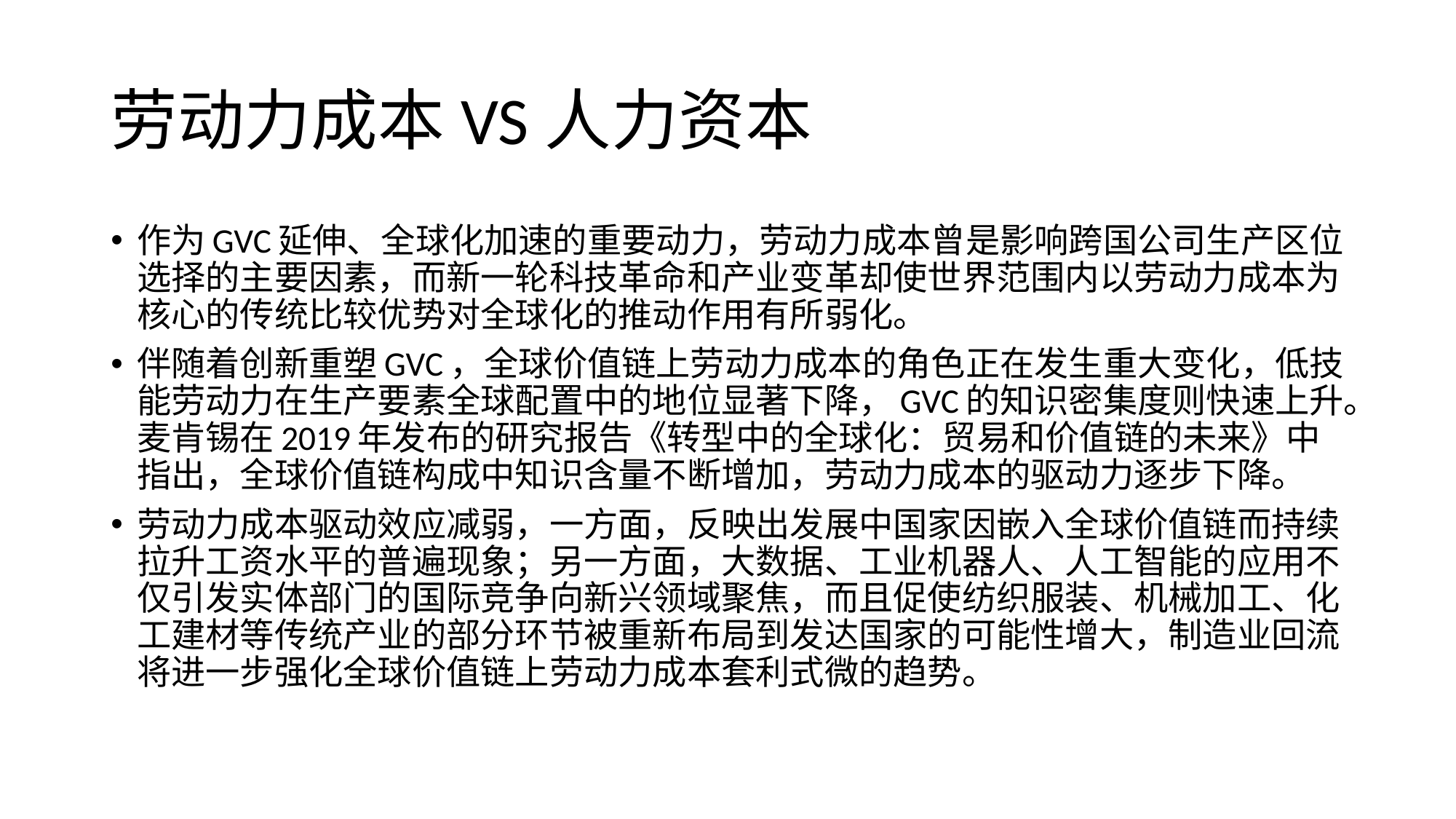

# 劳动力成本VS人力资本
作为GVC延伸、全球化加速的重要动力，劳动力成本曾是影响跨国公司生产区位选择的主要因素，而新一轮科技革命和产业变革却使世界范围内以劳动力成本为核心的传统比较优势对全球化的推动作用有所弱化。
伴随着创新重塑GVC，全球价值链上劳动力成本的角色正在发生重大变化，低技能劳动力在生产要素全球配置中的地位显著下降，GVC的知识密集度则快速上升。麦肯锡在2019年发布的研究报告《转型中的全球化：贸易和价值链的未来》中指出，全球价值链构成中知识含量不断增加，劳动力成本的驱动力逐步下降。
劳动力成本驱动效应减弱，一方面，反映出发展中国家因嵌入全球价值链而持续拉升工资水平的普遍现象；另一方面，大数据、工业机器人、人工智能的应用不仅引发实体部门的国际竞争向新兴领域聚焦，而且促使纺织服装、机械加工、化工建材等传统产业的部分环节被重新布局到发达国家的可能性增大，制造业回流将进一步强化全球价值链上劳动力成本套利式微的趋势。